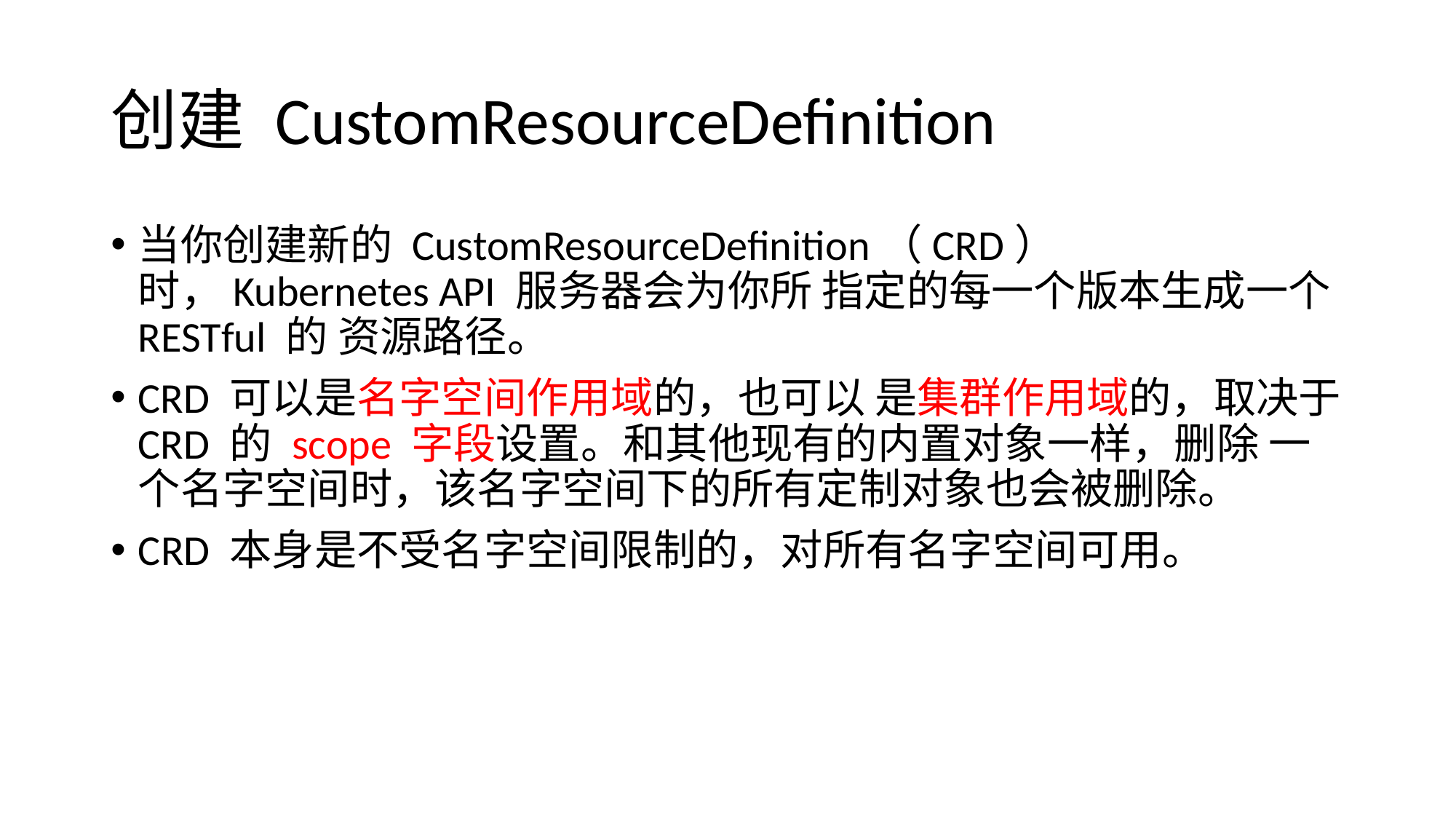

# 创建 CustomResourceDefinition
当你创建新的 CustomResourceDefinition（CRD）时，Kubernetes API 服务器会为你所 指定的每一个版本生成一个 RESTful 的 资源路径。
CRD 可以是名字空间作用域的，也可以 是集群作用域的，取决于 CRD 的 scope 字段设置。和其他现有的内置对象一样，删除 一个名字空间时，该名字空间下的所有定制对象也会被删除。
CRD 本身是不受名字空间限制的，对所有名字空间可用。